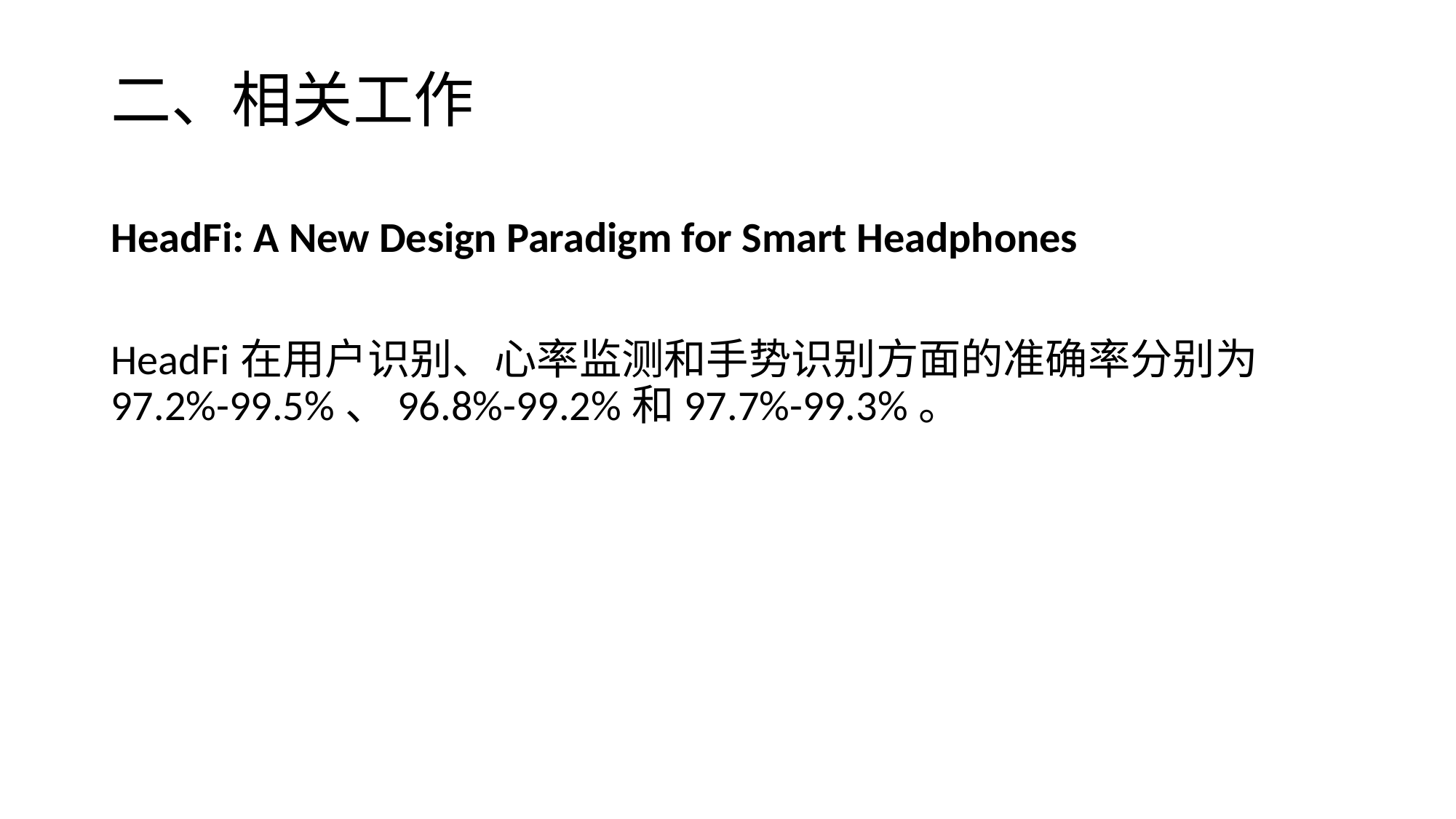

# 二、相关工作
HeadFi: A New Design Paradigm for Smart Headphones

HeadFi在用户识别、心率监测和手势识别方面的准确率分别为97.2%-99.5%、96.8%-99.2%和97.7%-99.3%。